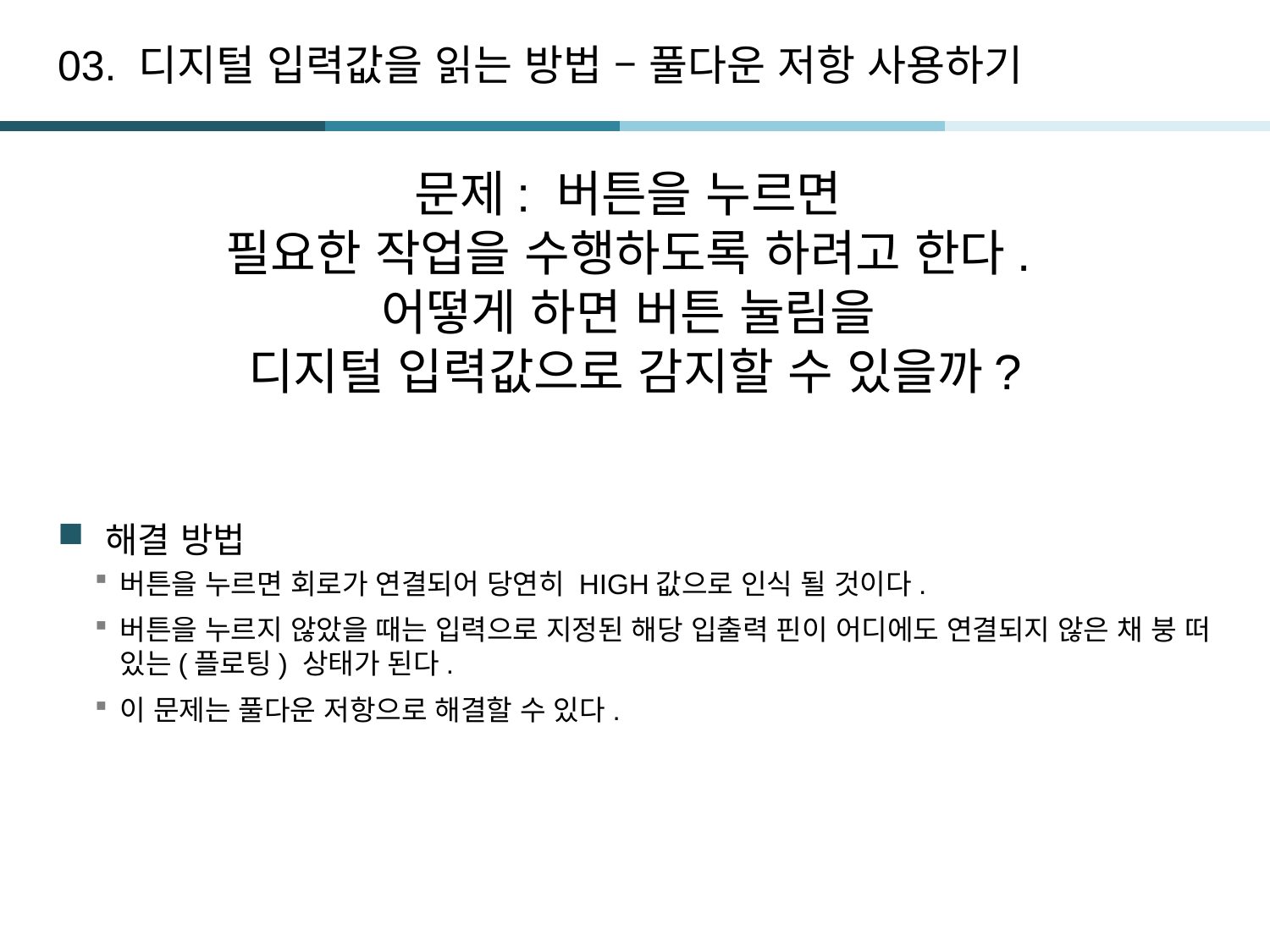

# 03. 디지털 입력값을 읽는 방법 – 풀다운 저항 사용하기
문제: 버튼을 누르면
필요한 작업을 수행하도록 하려고 한다.
어떻게 하면 버튼 눌림을
디지털 입력값으로 감지할 수 있을까?

해결 방법
버튼을 누르면 회로가 연결되어 당연히 HIGH값으로 인식 될 것이다.
버튼을 누르지 않았을 때는 입력으로 지정된 해당 입출력 핀이 어디에도 연결되지 않은 채 붕 떠 있는(플로팅) 상태가 된다.
이 문제는 풀다운 저항으로 해결할 수 있다.